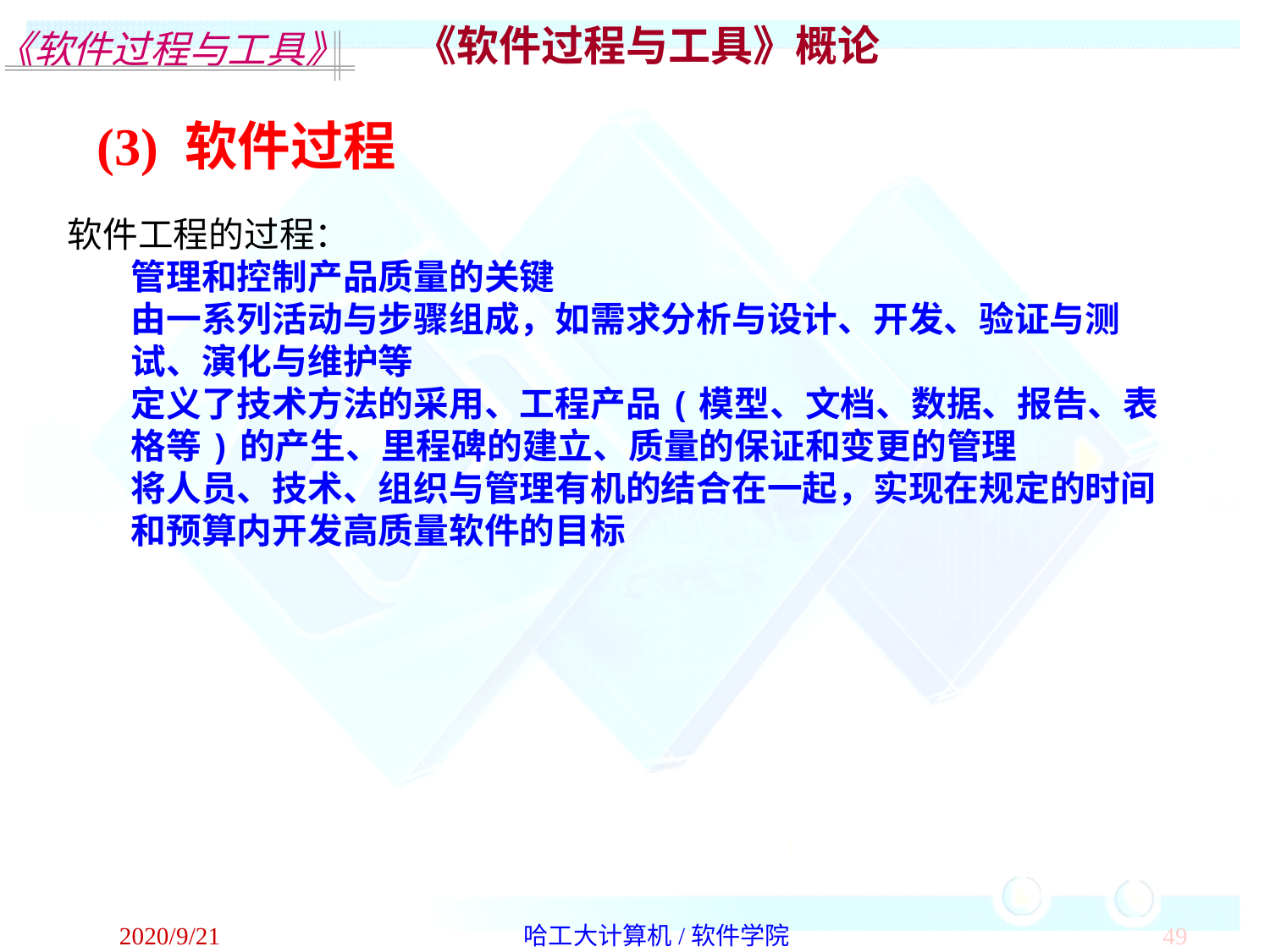

《软件过程与工具》概论
(3) 软件过程
软件工程的过程：
管理和控制产品质量的关键
由一系列活动与步骤组成，如需求分析与设计、开发、验证与测试、演化与维护等
定义了技术方法的采用、工程产品(模型、文档、数据、报告、表格等)的产生、里程碑的建立、质量的保证和变更的管理
将人员、技术、组织与管理有机的结合在一起，实现在规定的时间和预算内开发高质量软件的目标